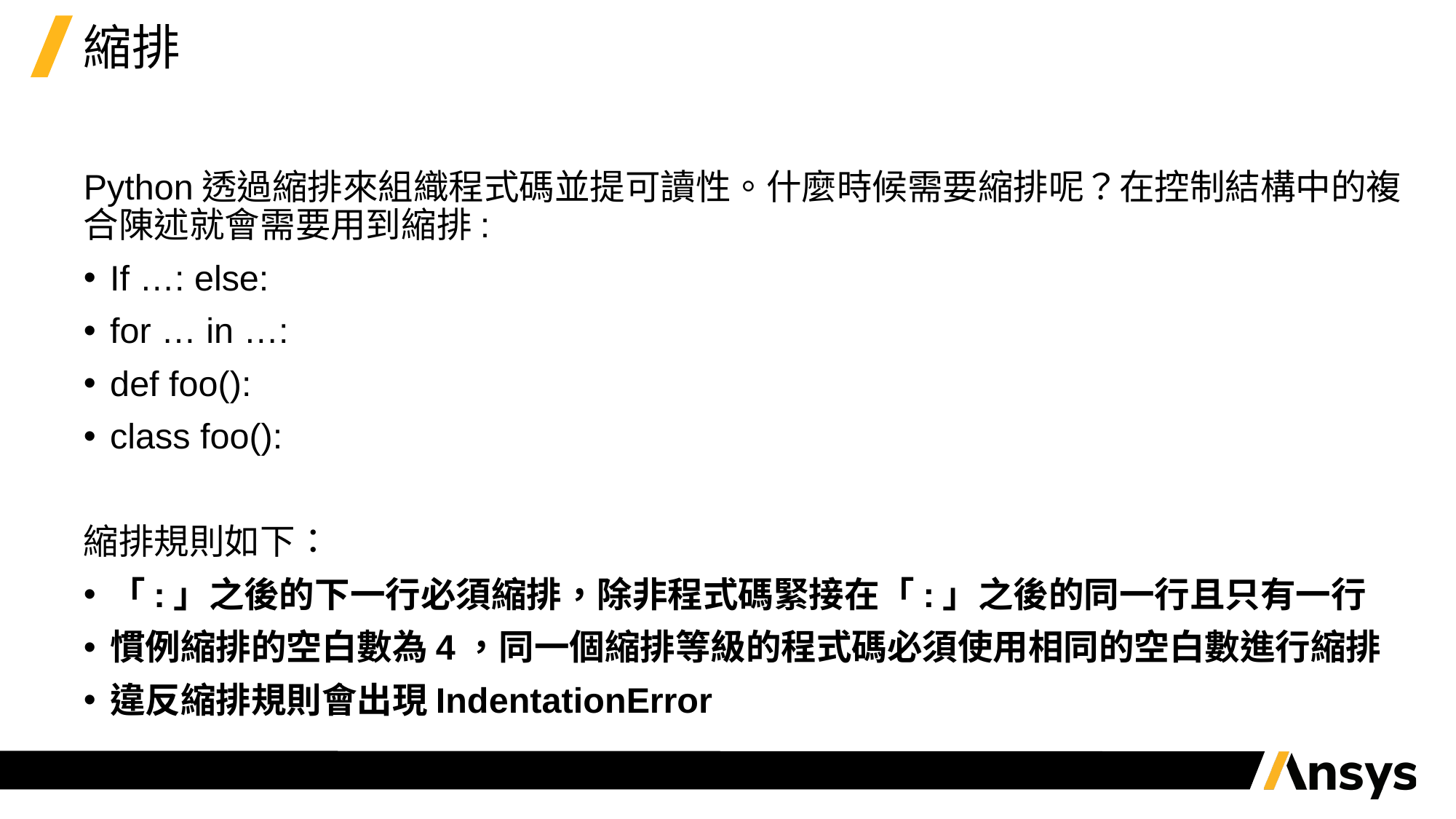

# 縮排
Python透過縮排來組織程式碼並提可讀性。什麼時候需要縮排呢？在控制結構中的複合陳述就會需要用到縮排:
If …: else:
for … in …:
def foo():
class foo():

縮排規則如下：
「:」之後的下一行必須縮排，除非程式碼緊接在「:」之後的同一行且只有一行
慣例縮排的空白數為4，同一個縮排等級的程式碼必須使用相同的空白數進行縮排
違反縮排規則會出現IndentationError